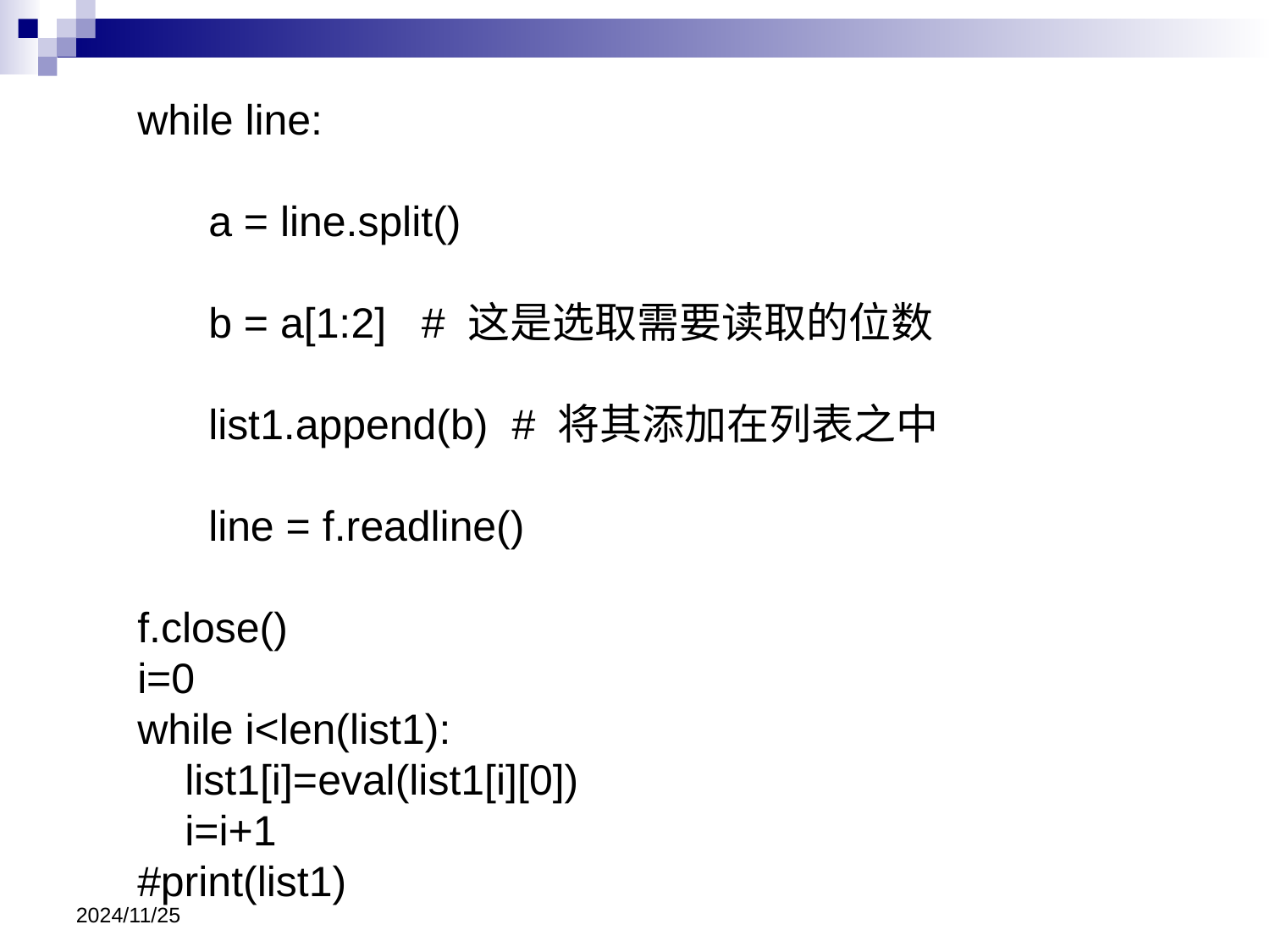

while line:

      a = line.split()

      b = a[1:2]   # 这是选取需要读取的位数

      list1.append(b)  # 将其添加在列表之中

      line = f.readline()

f.close()
i=0
while i<len(list1):
    list1[i]=eval(list1[i][0])
    i=i+1
#print(list1)

2024/11/25